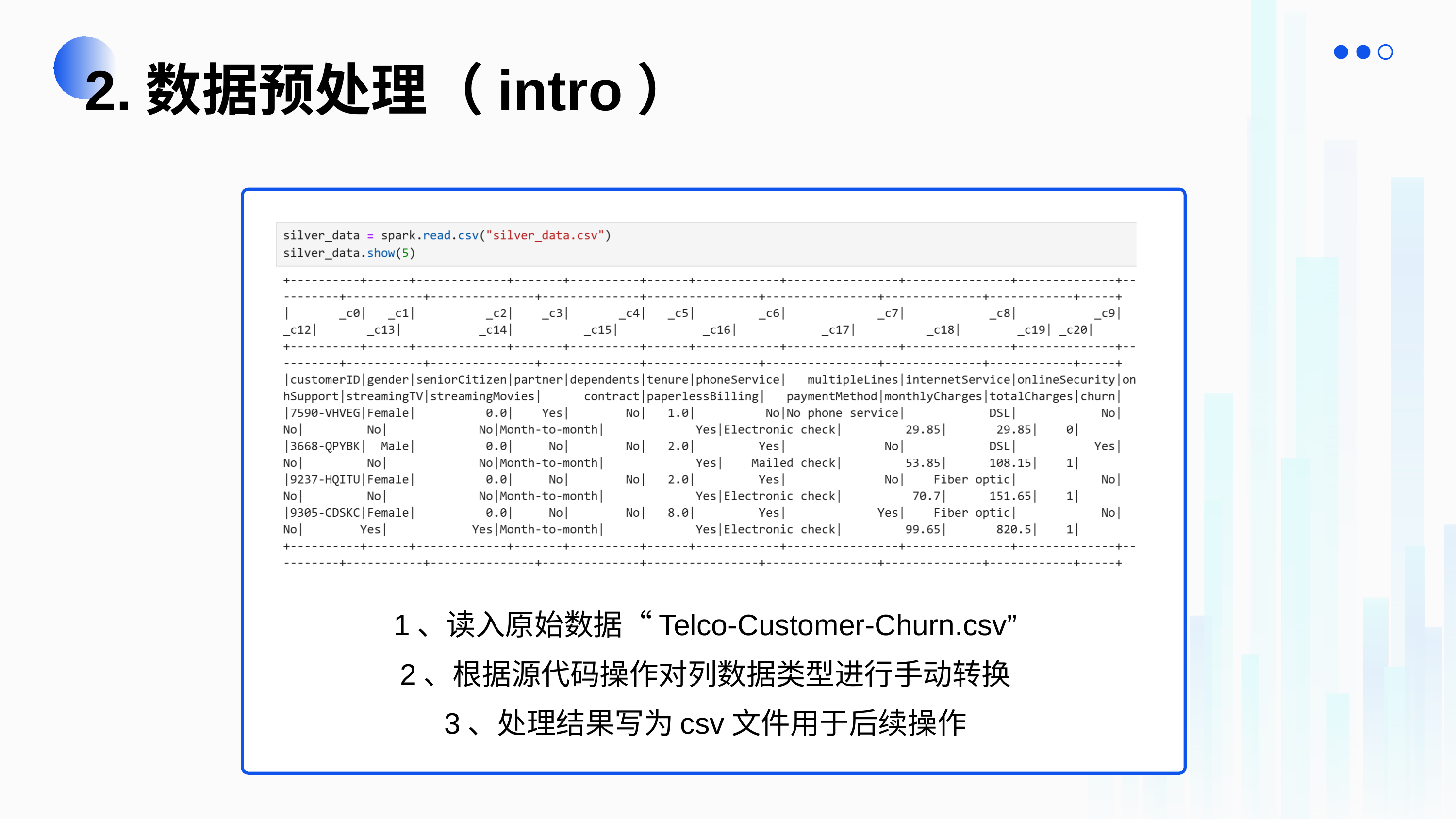

2.数据预处理（intro）

1、读入原始数据“Telco-Customer-Churn.csv”
2、根据源代码操作对列数据类型进行手动转换
3、处理结果写为csv文件用于后续操作